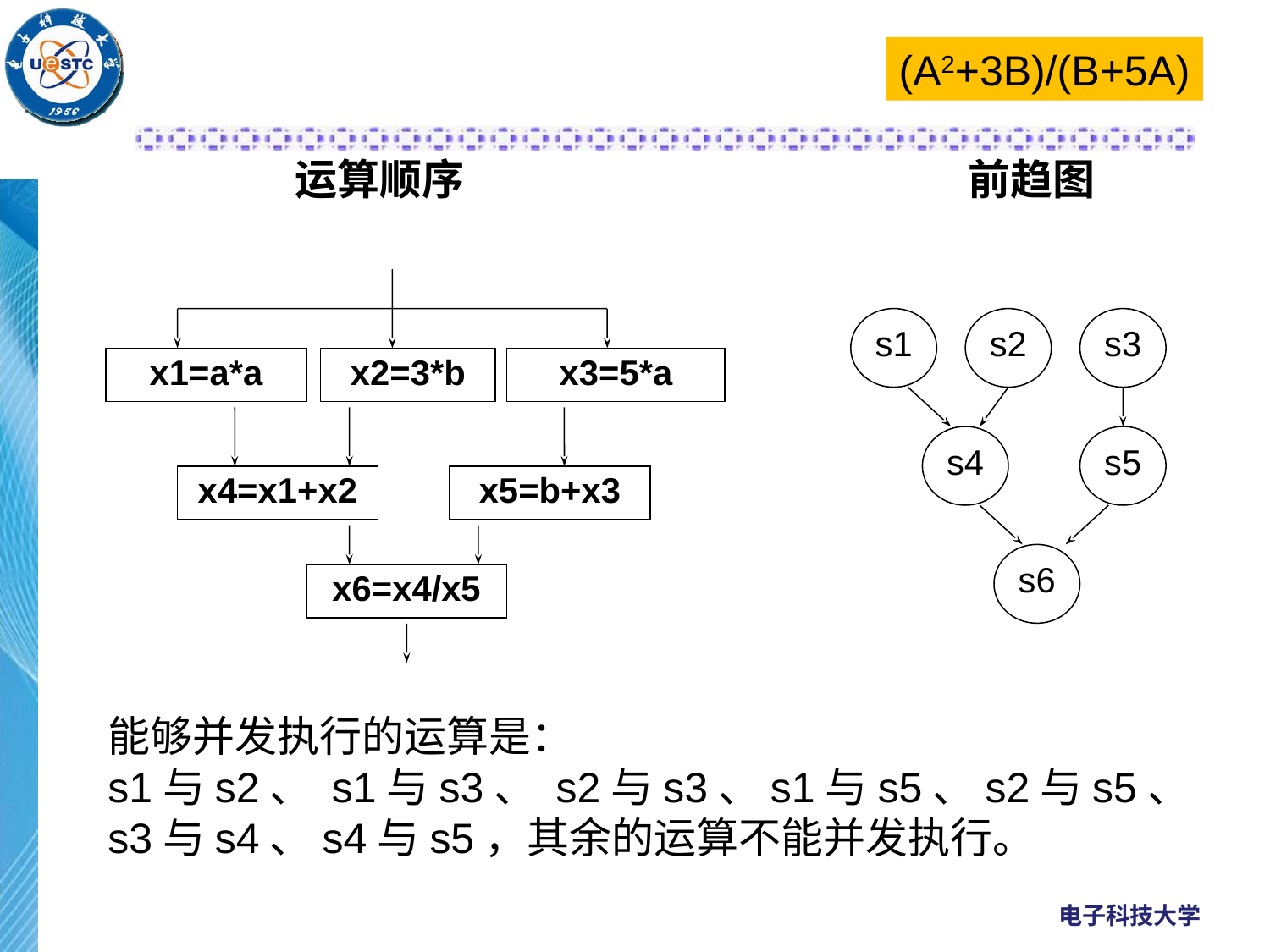

(A2+3B)/(B+5A)
运算顺序
前趋图

x1=a*a
x2=3*b
x3=5*a

x4=x1+x2
x5=b+x3

x6=x4/x5

s1
s2
s3

s4
s5

s6
能够并发执行的运算是：
s1与s2、 s1与s3、 s2与s3、s1与s5、s2与s5、s3与s4、s4与s5，其余的运算不能并发执行。